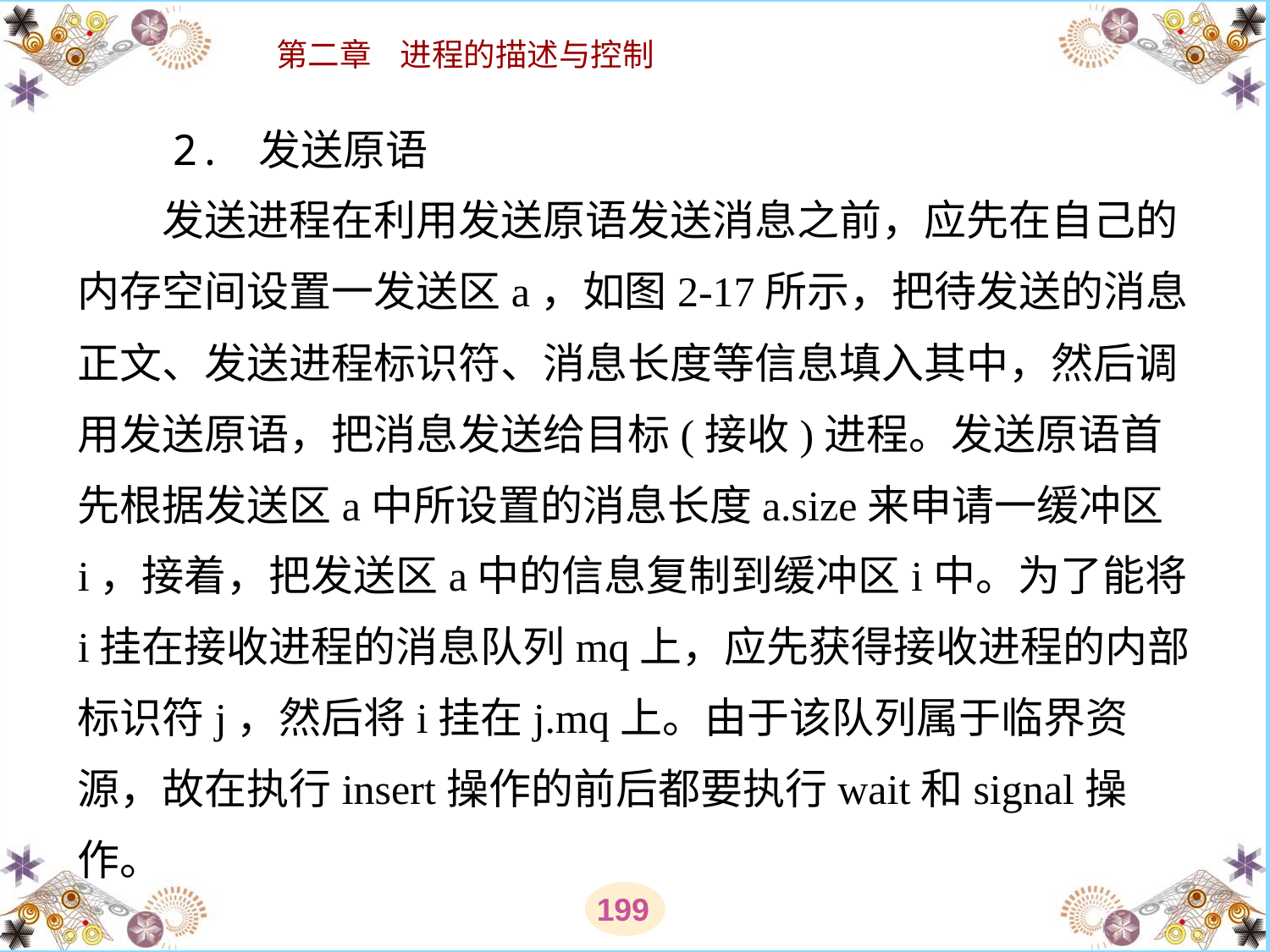

# 2. 发送原语 　　发送进程在利用发送原语发送消息之前，应先在自己的内存空间设置一发送区a，如图2-17所示，把待发送的消息正文、发送进程标识符、消息长度等信息填入其中，然后调用发送原语，把消息发送给目标(接收)进程。发送原语首先根据发送区a中所设置的消息长度a.size来申请一缓冲区i，接着，把发送区a中的信息复制到缓冲区i中。为了能将i挂在接收进程的消息队列mq上，应先获得接收进程的内部标识符j，然后将i挂在j.mq上。由于该队列属于临界资源，故在执行insert操作的前后都要执行wait和signal操作。